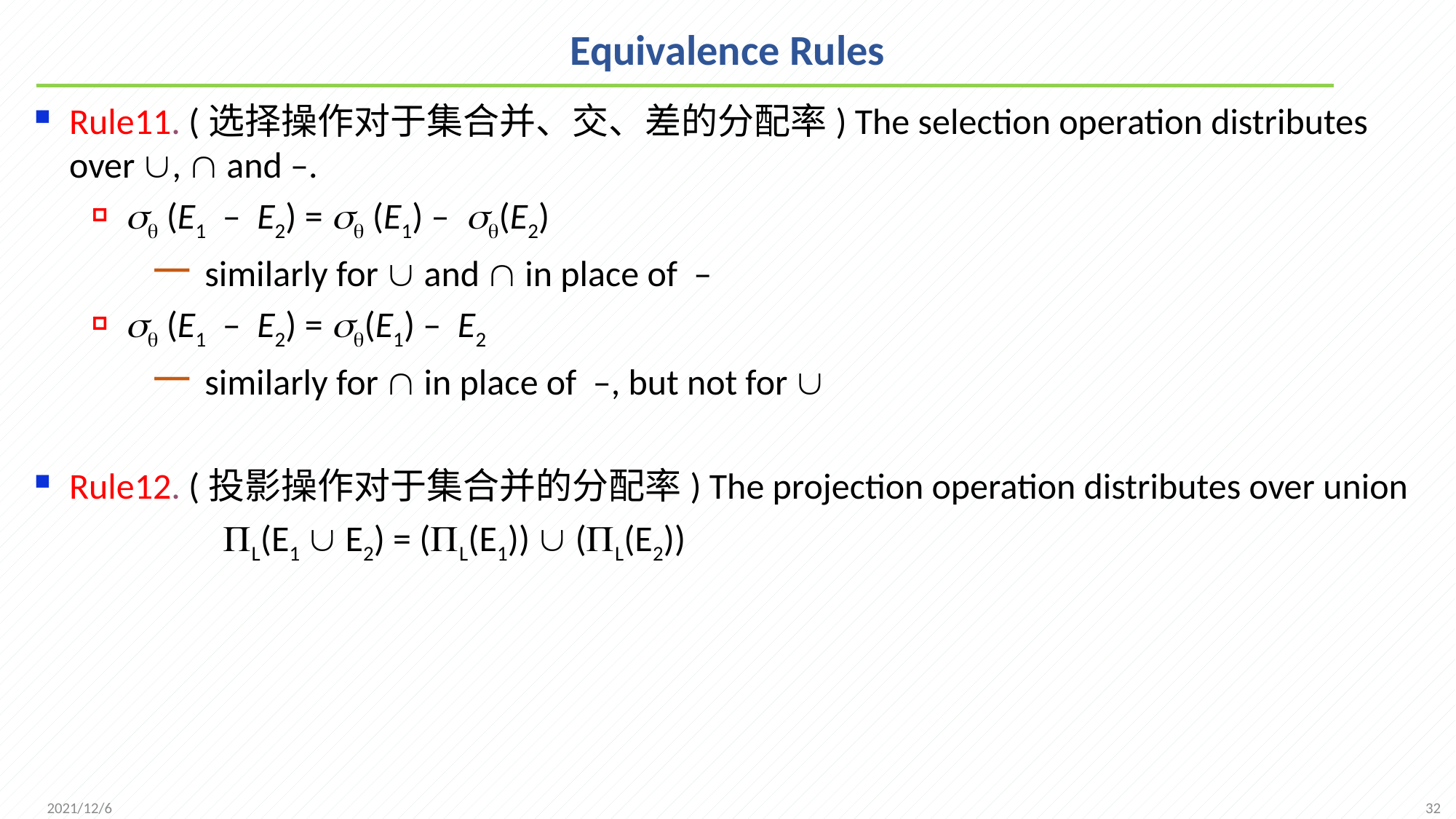

# Equivalence Rules
Rule11. (选择操作对于集合并、交、差的分配率) The selection operation distributes over ∪, ∩ and –.
σθ (E1  –  E2) = σθ (E1) –  σθ(E2)
 similarly for ∪ and ∩ in place of  –
σθ (E1  –  E2) = σθ(E1) –  E2
 similarly for ∩ in place of  –, but not for ∪

Rule12. (投影操作对于集合并的分配率) The projection operation distributes over union
                       ΠL(E1 ∪ E2) = (ΠL(E1)) ∪ (ΠL(E2))

32
2021/12/6